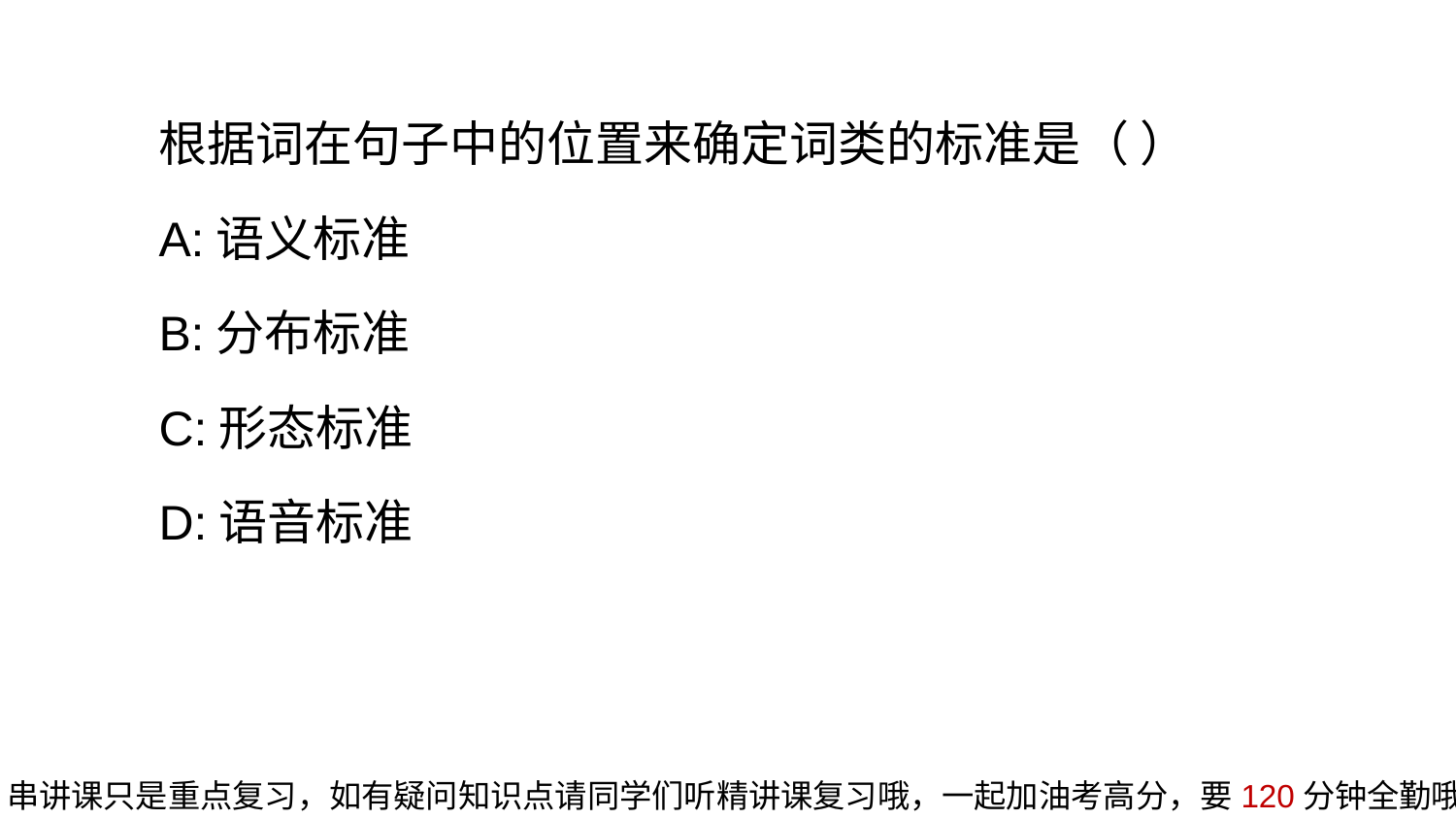

根据词在句子中的位置来确定词类的标准是（ ）
A:语义标准
B:分布标准
C:形态标准
D:语音标准